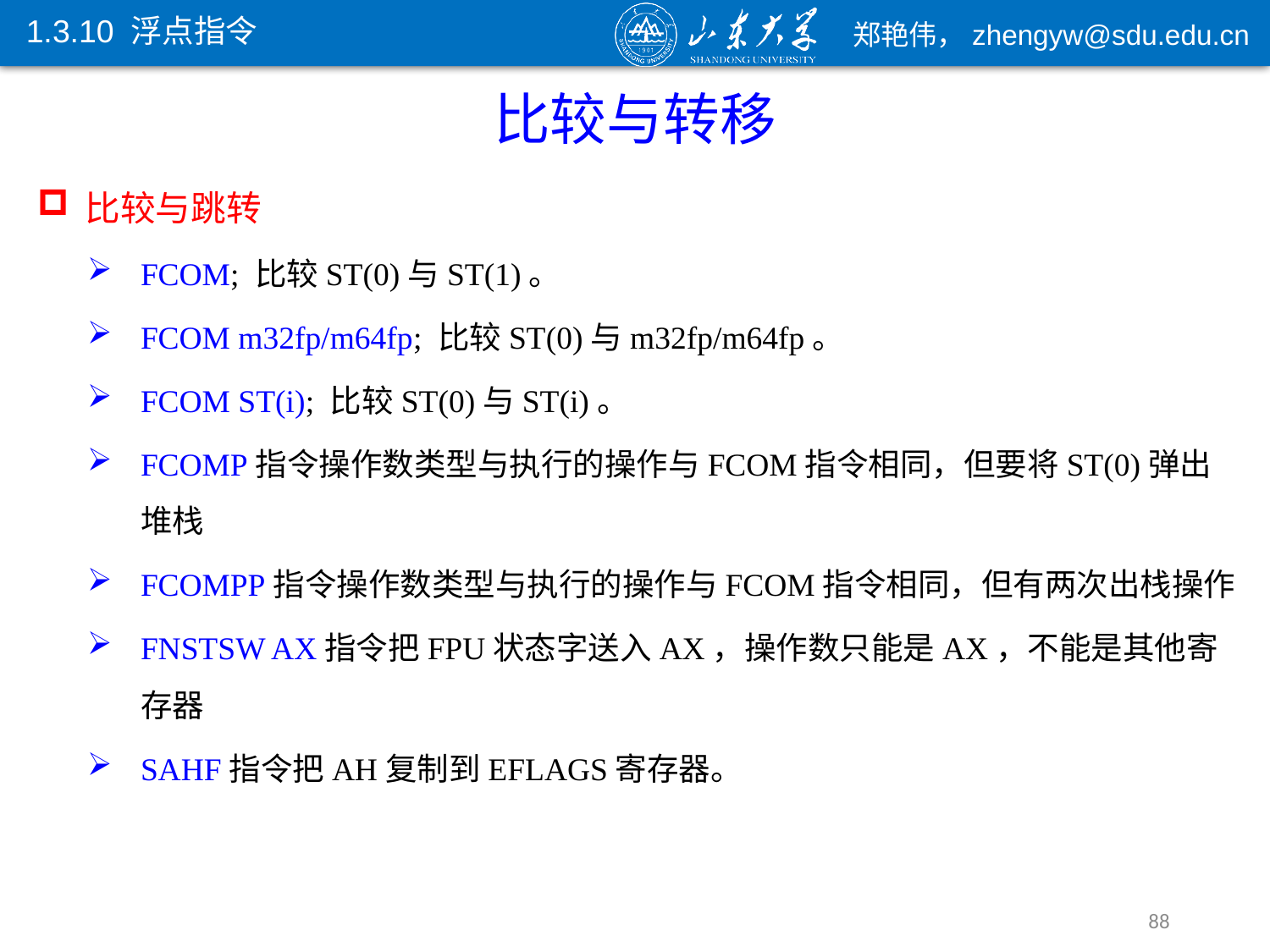

1.3.10 浮点指令
比较与转移
比较与跳转
FCOM; 比较ST(0)与ST(1)。
FCOM m32fp/m64fp; 比较ST(0)与m32fp/m64fp。
FCOM ST(i); 比较ST(0)与ST(i)。
FCOMP指令操作数类型与执行的操作与FCOM指令相同，但要将ST(0)弹出堆栈
FCOMPP指令操作数类型与执行的操作与FCOM指令相同，但有两次出栈操作
FNSTSW AX指令把FPU状态字送入AX，操作数只能是AX，不能是其他寄存器
SAHF指令把AH复制到EFLAGS寄存器。
88